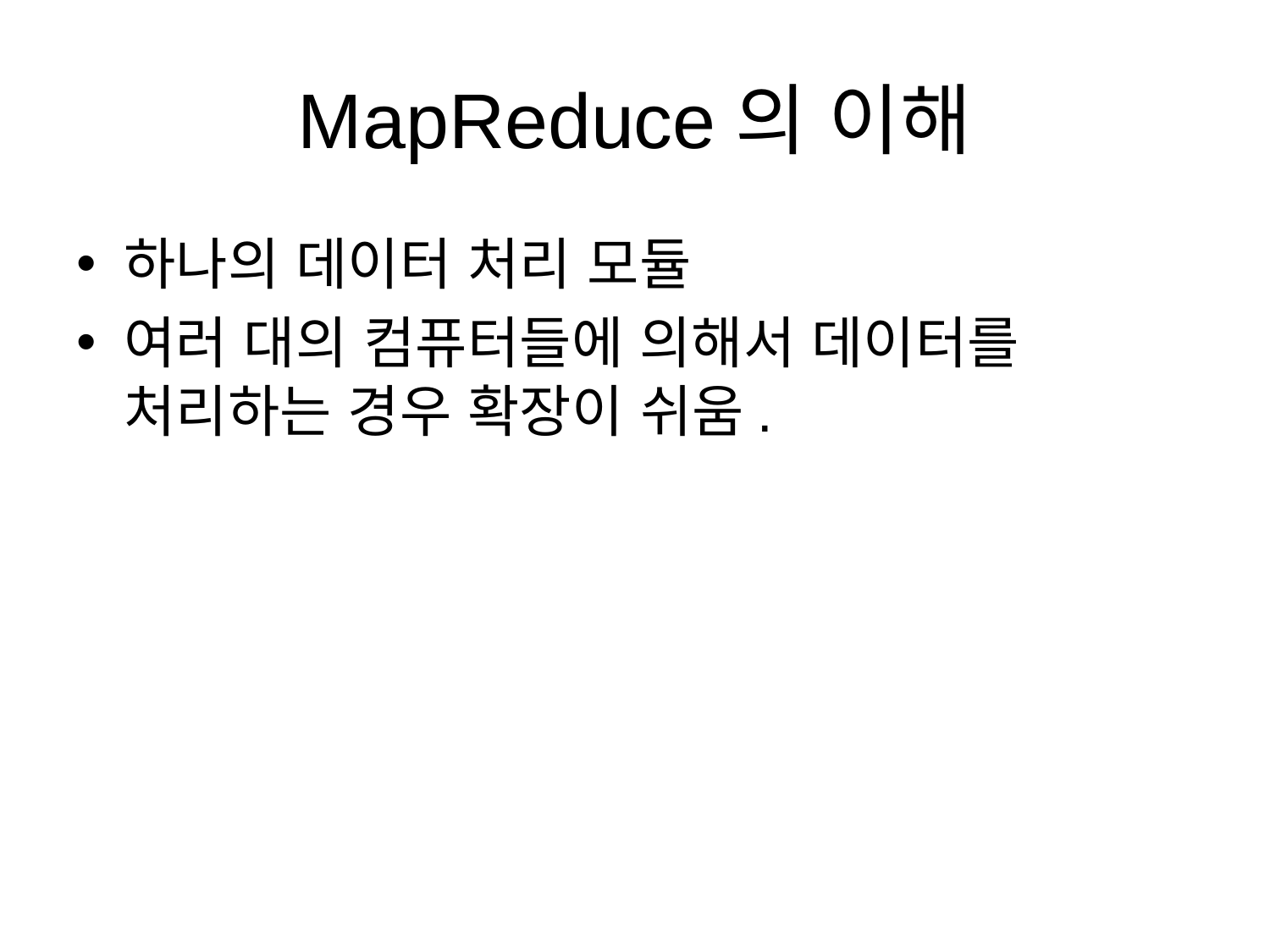

# MapReduce의 이해
하나의 데이터 처리 모듈
여러 대의 컴퓨터들에 의해서 데이터를 처리하는 경우 확장이 쉬움.